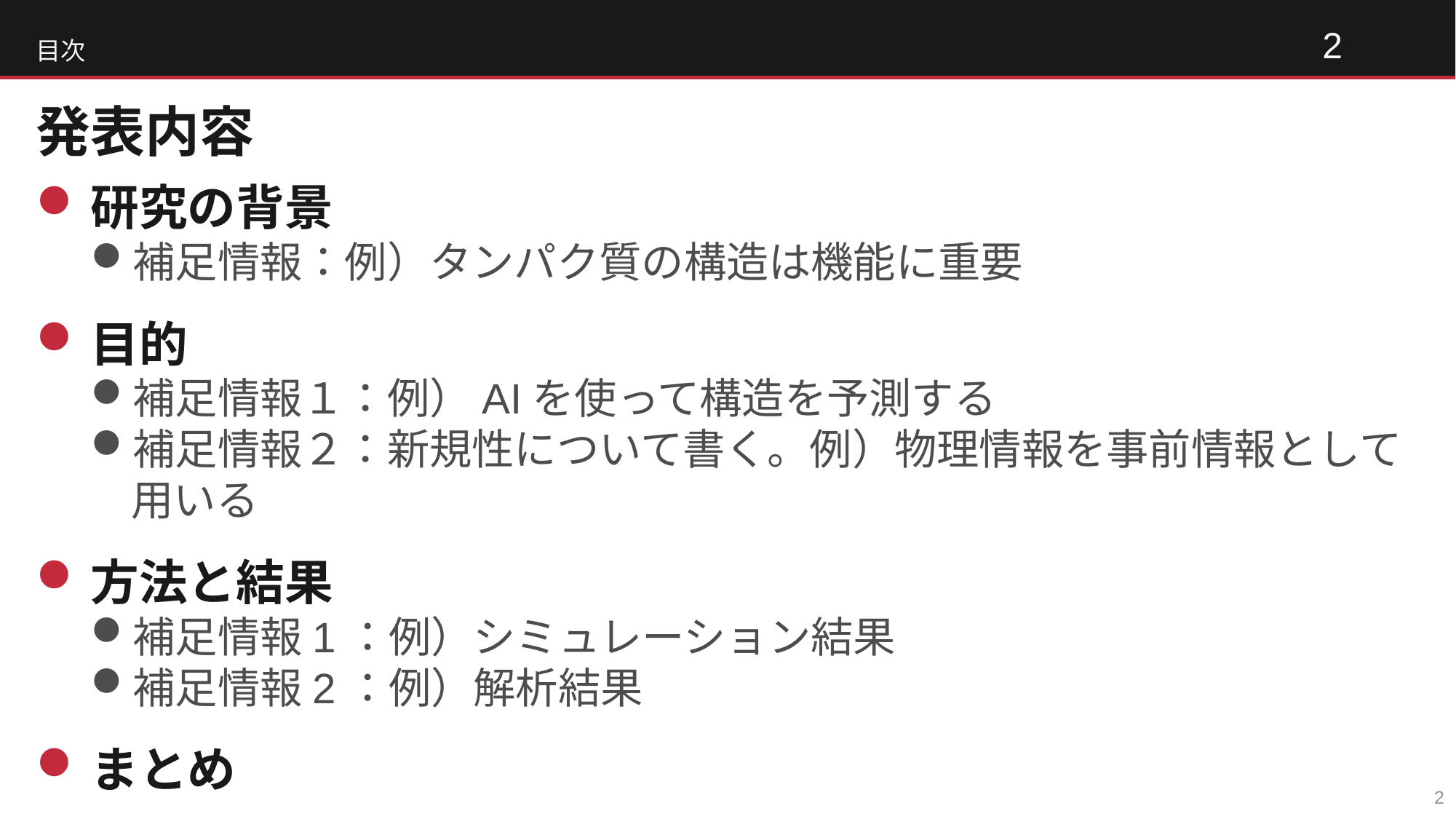

目次
# 発表内容
研究の背景
補足情報：例）タンパク質の構造は機能に重要
目的
補足情報１：例）AIを使って構造を予測する
補足情報２：新規性について書く。例）物理情報を事前情報として用いる
方法と結果
補足情報1：例）シミュレーション結果
補足情報2：例）解析結果
まとめ

2